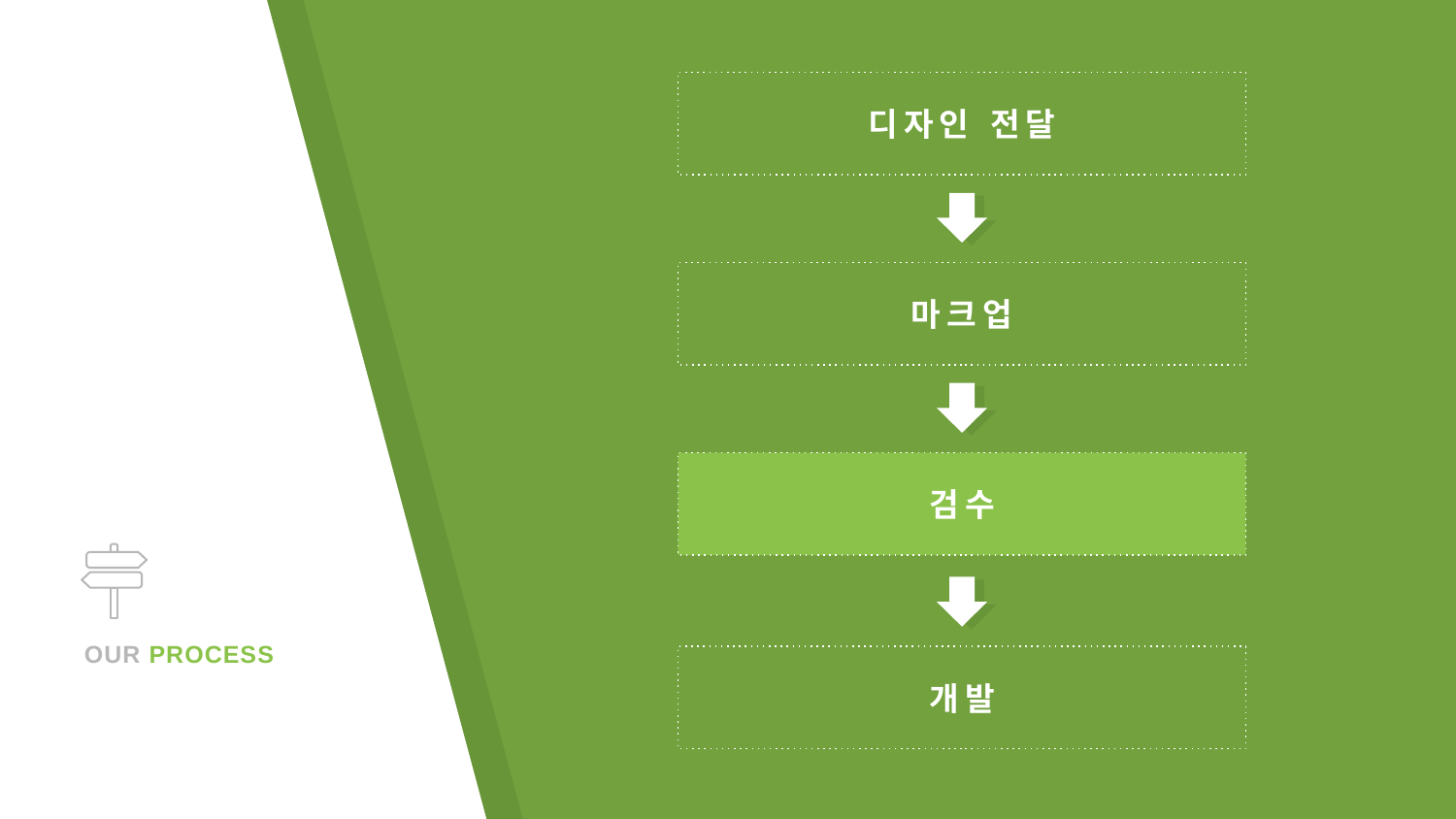

디자인 전달

마크업

검수

# OUR PROCESS
개발